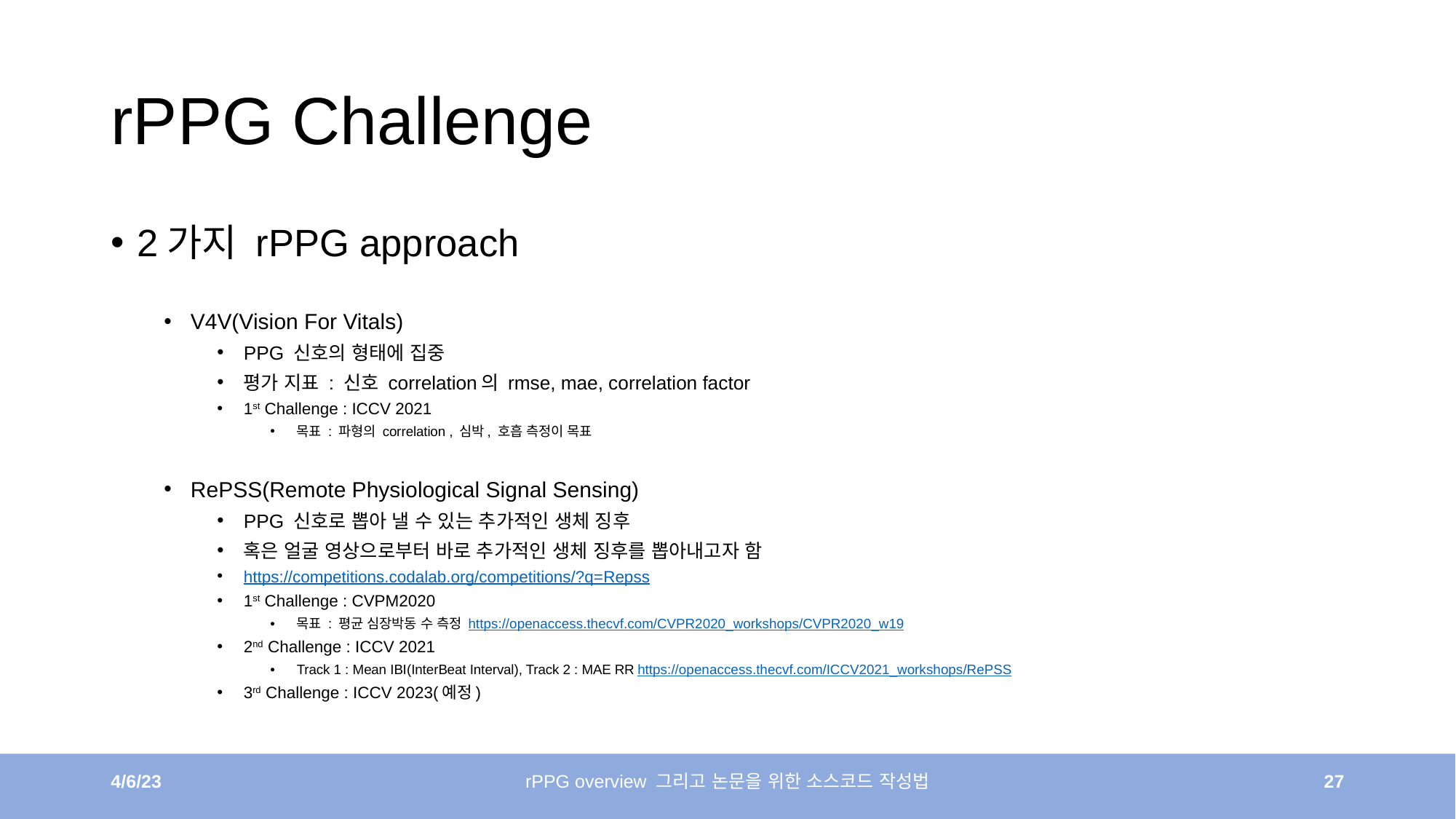

# rPPG Challenge
2가지 rPPG approach

V4V(Vision For Vitals)
PPG 신호의 형태에 집중
평가 지표 : 신호 correlation의 rmse, mae, correlation factor
1st Challenge : ICCV 2021
목표 : 파형의 correlation , 심박, 호흡 측정이 목표

RePSS(Remote Physiological Signal Sensing)
PPG 신호로 뽑아 낼 수 있는 추가적인 생체 징후
혹은 얼굴 영상으로부터 바로 추가적인 생체 징후를 뽑아내고자 함
https://competitions.codalab.org/competitions/?q=Repss
1st Challenge : CVPM2020
목표 : 평균 심장박동 수 측정 https://openaccess.thecvf.com/CVPR2020_workshops/CVPR2020_w19
2nd Challenge : ICCV 2021
Track 1 : Mean IBI(InterBeat Interval), Track 2 : MAE RR https://openaccess.thecvf.com/ICCV2021_workshops/RePSS
3rd Challenge : ICCV 2023(예정)
4/6/23
rPPG overview 그리고 논문을 위한 소스코드 작성법
27